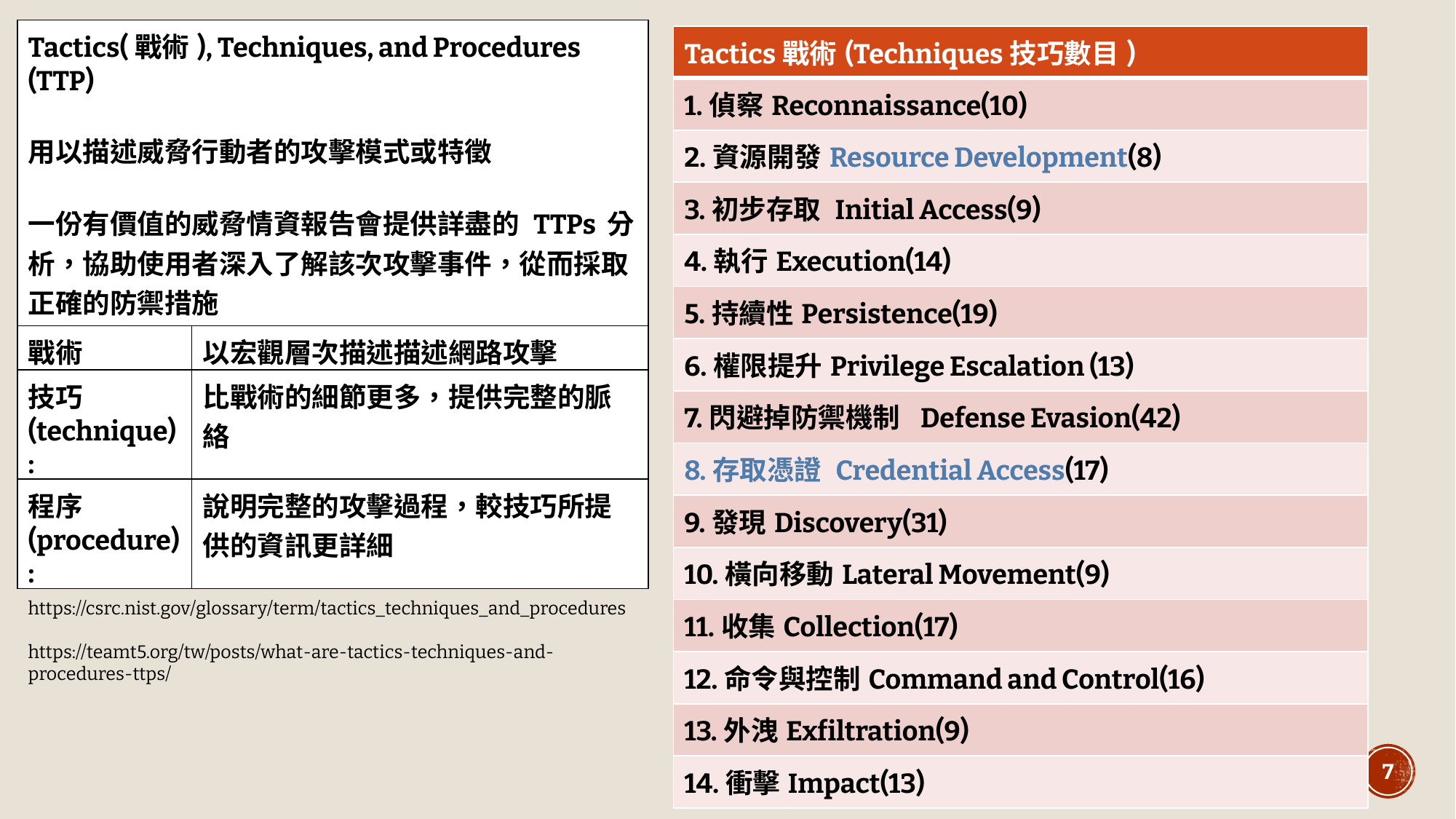

| Tactics(戰術), Techniques, and Procedures (TTP) 用以描述威脅行動者的攻擊模式或特徵 一份有價值的威脅情資報告會提供詳盡的 TTPs 分析，協助使用者深入了解該次攻擊事件，從而採取正確的防禦措施 |  |
| --- | --- |
| 戰術(tactic) | 以宏觀層次描述描述網路攻擊 |
| 技巧(technique): | 比戰術的細節更多，提供完整的脈絡 |
| 程序(procedure): | 說明完整的攻擊過程，較技巧所提供的資訊更詳細 |
| Tactics戰術(Techniques技巧數目) |
| --- |
| 1.偵察Reconnaissance(10) |
| 2.資源開發Resource Development(8) |
| 3.初步存取 Initial Access(9) |
| 4.執行Execution(14) |
| 5.持續性Persistence(19) |
| 6.權限提升Privilege Escalation (13) |
| 7.閃避掉防禦機制 Defense Evasion(42) |
| 8.存取憑證 Credential Access(17) |
| 9.發現Discovery(31) |
| 10.橫向移動Lateral Movement(9) |
| 11.收集Collection(17) |
| 12.命令與控制Command and Control(16) |
| 13.外洩Exfiltration(9) |
| 14.衝擊Impact(13) |

https://csrc.nist.gov/glossary/term/tactics_techniques_and_procedures

https://teamt5.org/tw/posts/what-are-tactics-techniques-and-procedures-ttps/
。
7